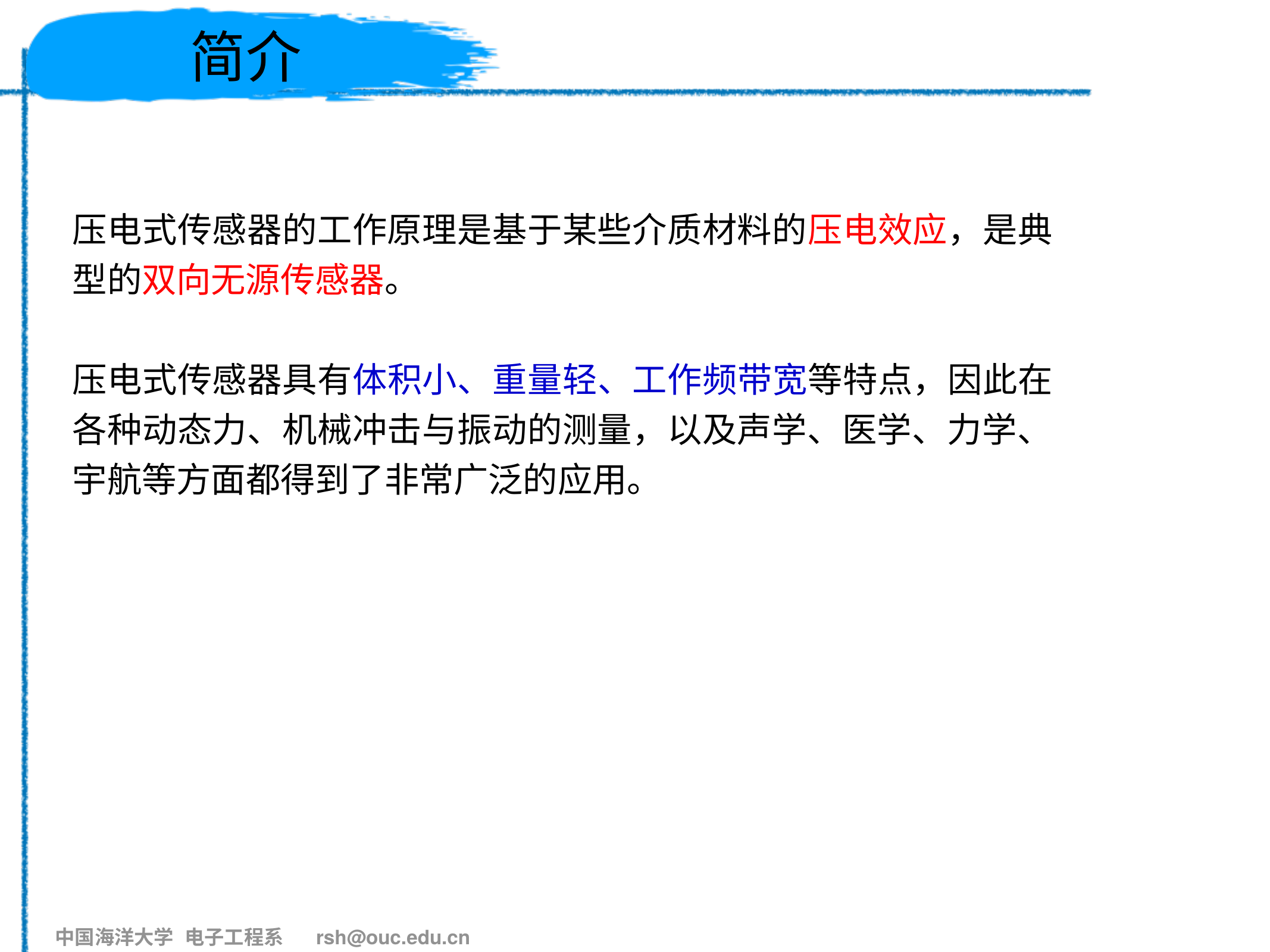

# 简介
压电式传感器的工作原理是基于某些介质材料的压电效应，是典型的双向无源传感器。

压电式传感器具有体积小、重量轻、工作频带宽等特点，因此在各种动态力、机械冲击与振动的测量，以及声学、医学、力学、宇航等方面都得到了非常广泛的应用。